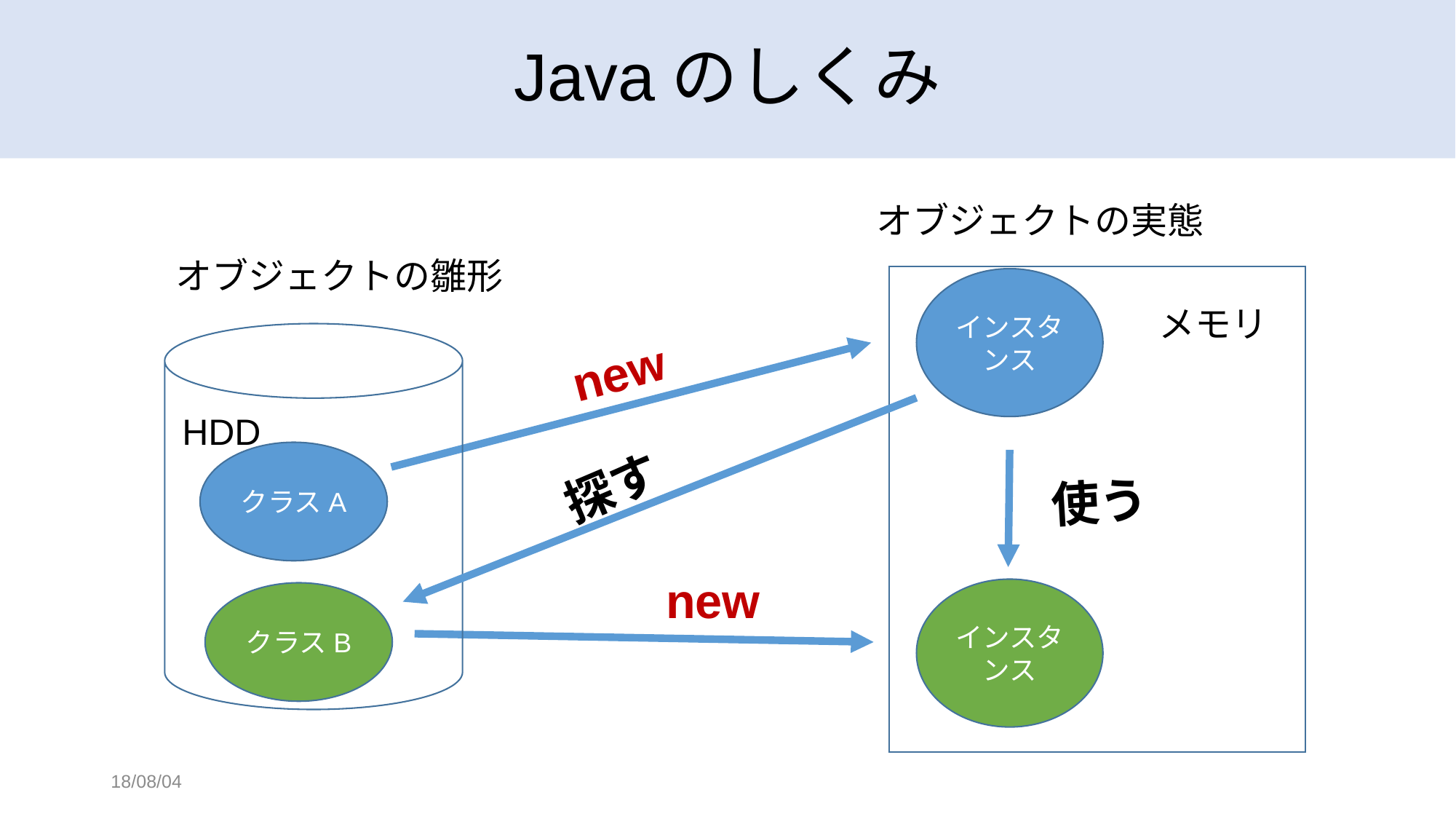

# Javaのしくみ
オブジェクトの実態
オブジェクトの雛形

インスタンス
メモリ

new
HDD
探す
クラスA
使う
new
インスタンス
クラスB
18/08/04